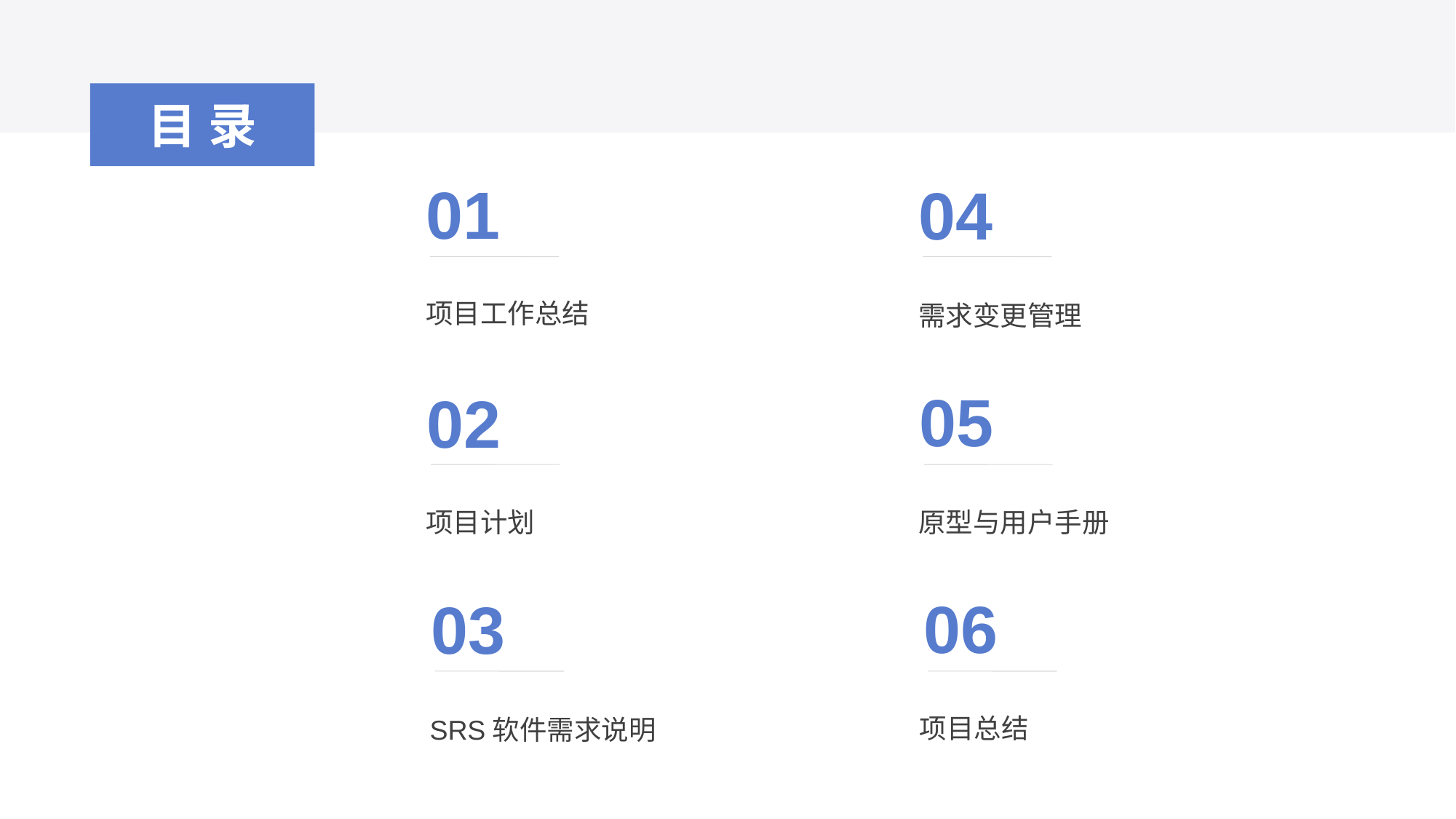

目录
01
04
项目工作总结
需求变更管理
05
02
项目计划
原型与用户手册
06
03
项目总结
SRS软件需求说明